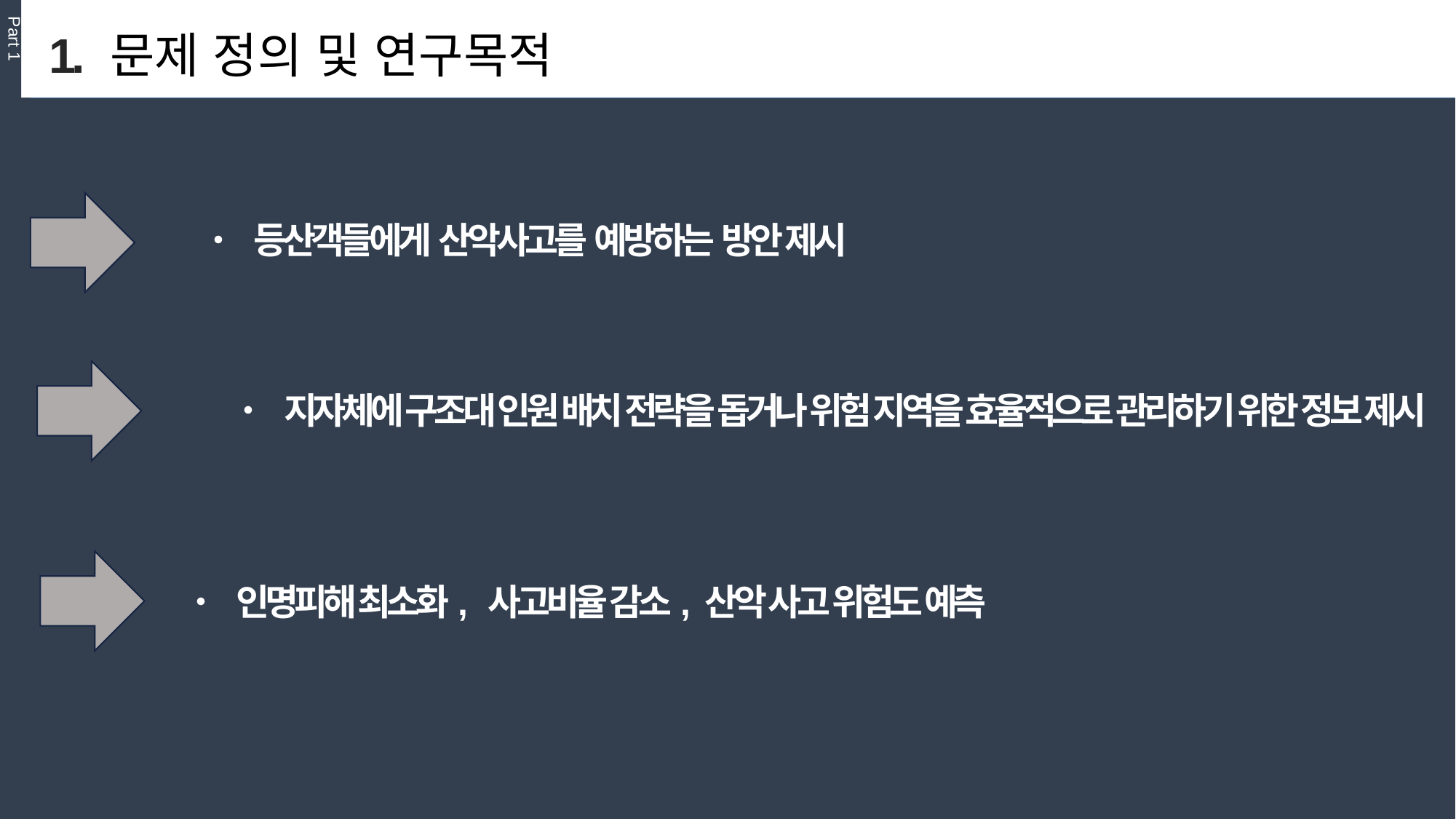

Part 1
1. 문제 정의 및 연구목적

• 등산객들에게  산악사고를  예방하는  방안 제시

• 지자체에 구조대 인원 배치 전략을 돕거나 위험 지역을 효율적으로 관리하기 위한 정보 제시

• 인명피해 최소화,  사고비율 감소, 산악 사고 위험도 예측